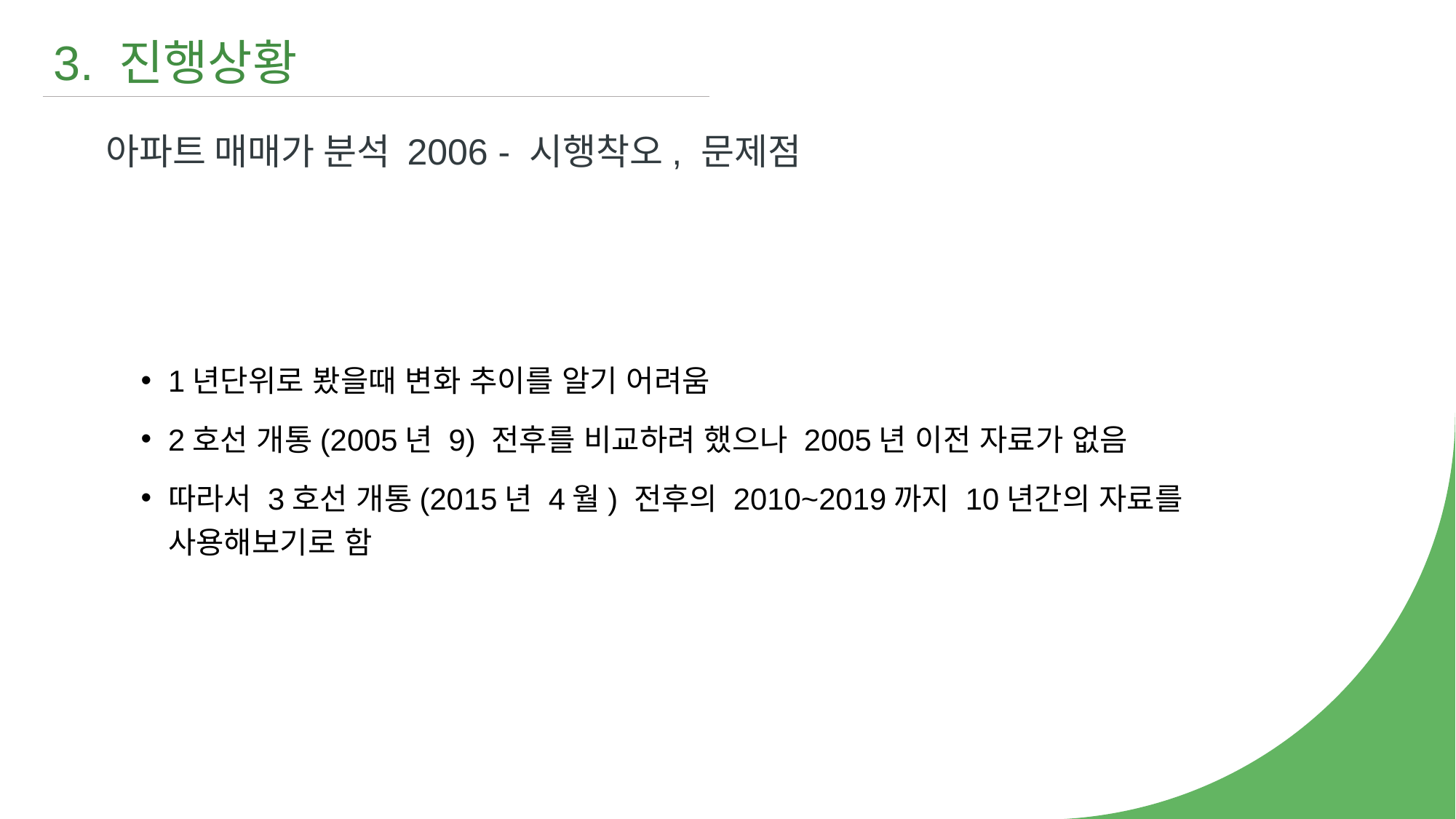

3. 진행상황
아파트 매매가 분석 2006 - 시행착오, 문제점

1년단위로 봤을때 변화 추이를 알기 어려움
2호선 개통(2005년 9) 전후를 비교하려 했으나 2005년 이전 자료가 없음
따라서 3호선 개통(2015년 4월) 전후의 2010~2019까지 10년간의 자료를 사용해보기로 함